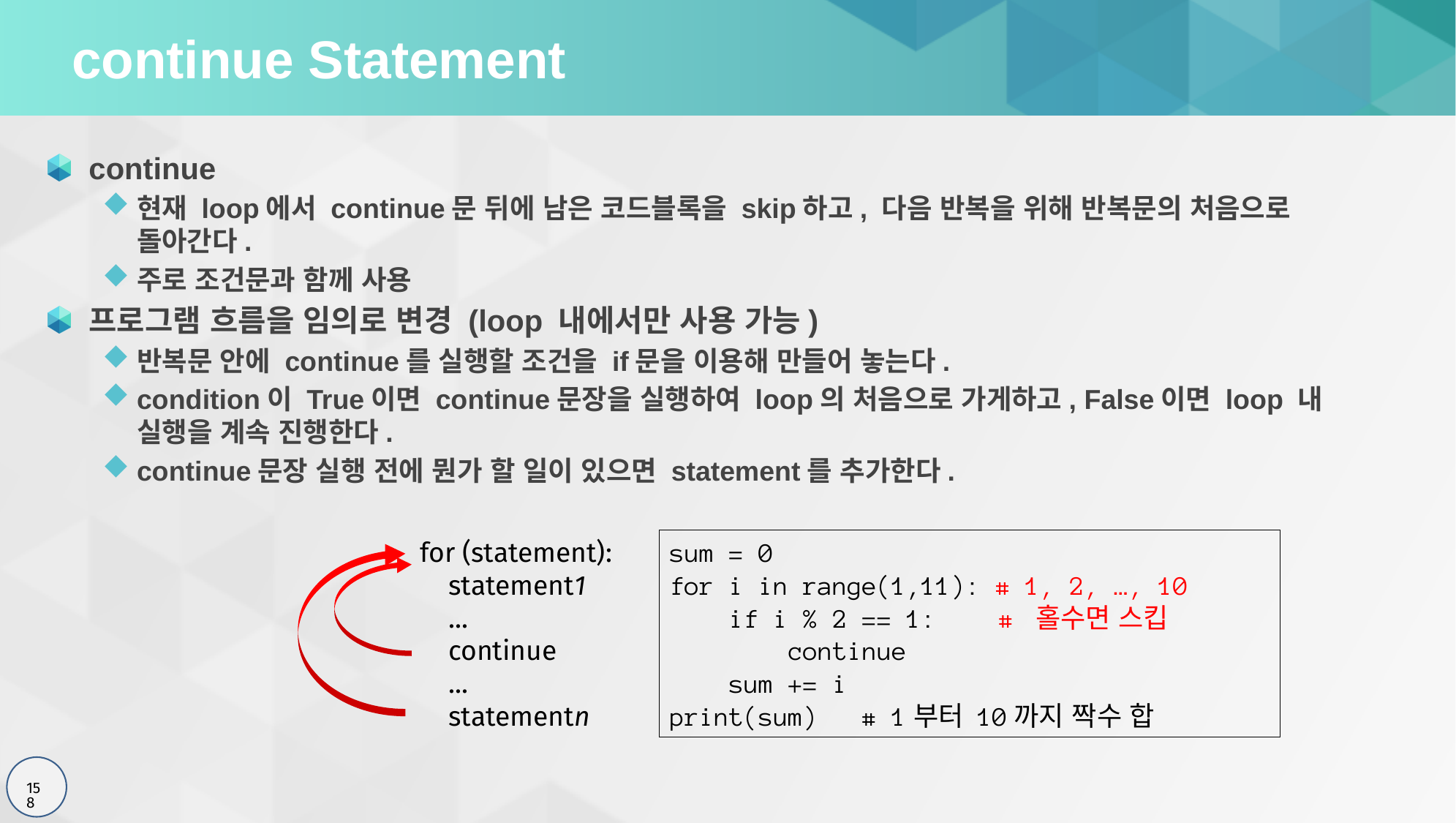

# continue Statement
continue
현재 loop에서 continue문 뒤에 남은 코드블록을 skip하고, 다음 반복을 위해 반복문의 처음으로 돌아간다.
주로 조건문과 함께 사용
프로그램 흐름을 임의로 변경 (loop 내에서만 사용 가능)
반복문 안에 continue를 실행할 조건을 if문을 이용해 만들어 놓는다.
condition이 True이면 continue문장을 실행하여 loop의 처음으로 가게하고, False이면 loop 내 실행을 계속 진행한다.
continue문장 실행 전에 뭔가 할 일이 있으면 statement를 추가한다.
for (statement):
    statement1
    ...
    continue
    ...
    statementn
sum = 0
for i in range(1,11): # 1, 2, …, 10
    if i % 2 == 1:  	# 홀수면 스킵
        continue
    sum += i
print(sum)   # 1부터 10까지 짝수 합